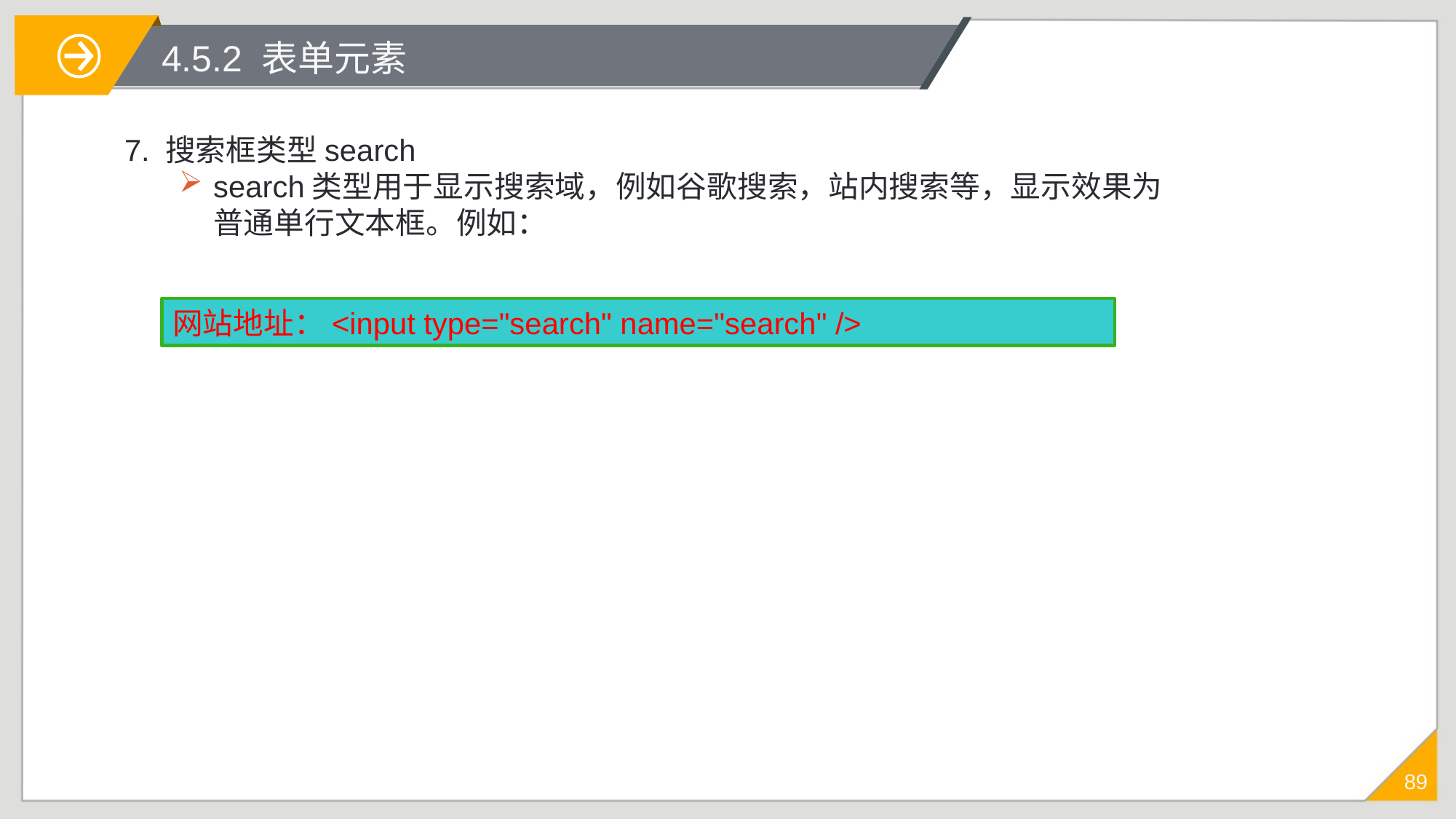

# 4.5.2 表单元素
7. 搜索框类型search
search类型用于显示搜索域，例如谷歌搜索，站内搜索等，显示效果为普通单行文本框。例如：
网站地址：<input type="search" name="search" />